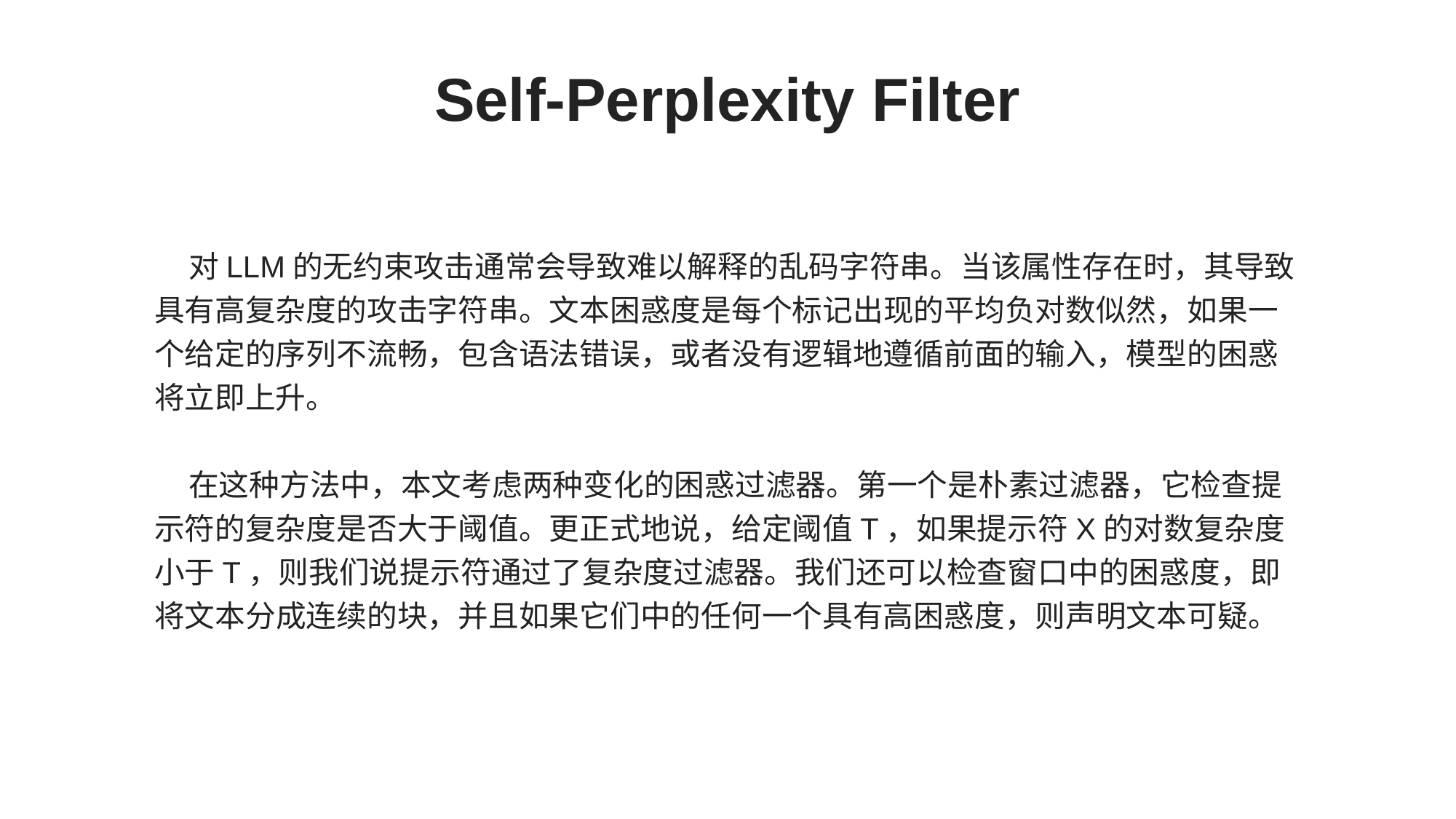

Self-Perplexity Filter
    对LLM的无约束攻击通常会导致难以解释的乱码字符串。当该属性存在时，其导致具有高复杂度的攻击字符串。文本困惑度是每个标记出现的平均负对数似然，如果一个给定的序列不流畅，包含语法错误，或者没有逻辑地遵循前面的输入，模型的困惑将立即上升。

    在这种方法中，本文考虑两种变化的困惑过滤器。第一个是朴素过滤器，它检查提示符的复杂度是否大于阈值。更正式地说，给定阈值T，如果提示符X的对数复杂度小于T，则我们说提示符通过了复杂度过滤器。我们还可以检查窗口中的困惑度，即将文本分成连续的块，并且如果它们中的任何一个具有高困惑度，则声明文本可疑。